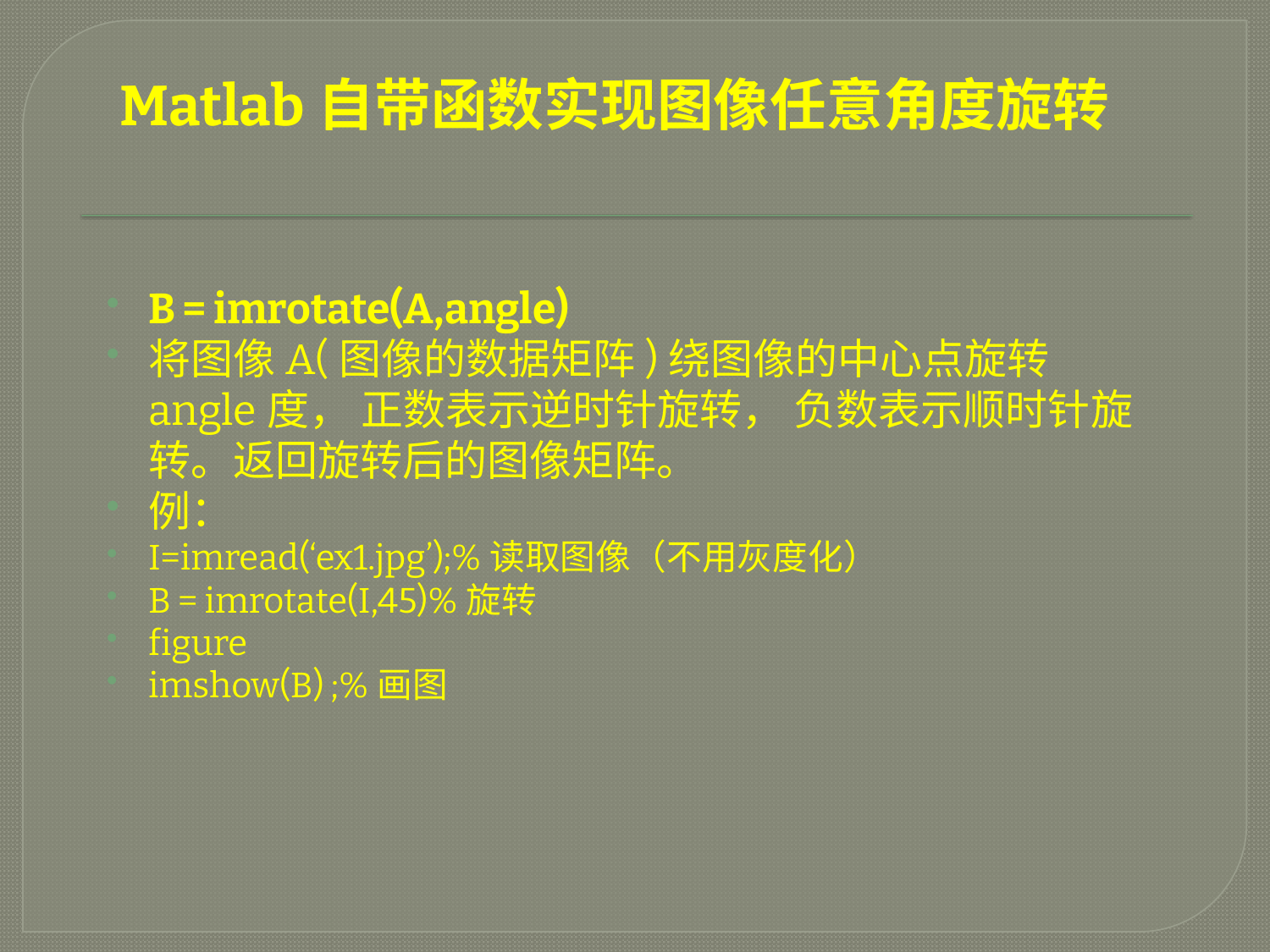

# Matlab自带函数实现图像任意角度旋转
B = imrotate(A,angle)
将图像A(图像的数据矩阵)绕图像的中心点旋转angle度， 正数表示逆时针旋转， 负数表示顺时针旋转。返回旋转后的图像矩阵。
例：
I=imread(‘ex1.jpg’);%读取图像（不用灰度化）
B = imrotate(I,45)%旋转
figure
imshow(B) ;%画图